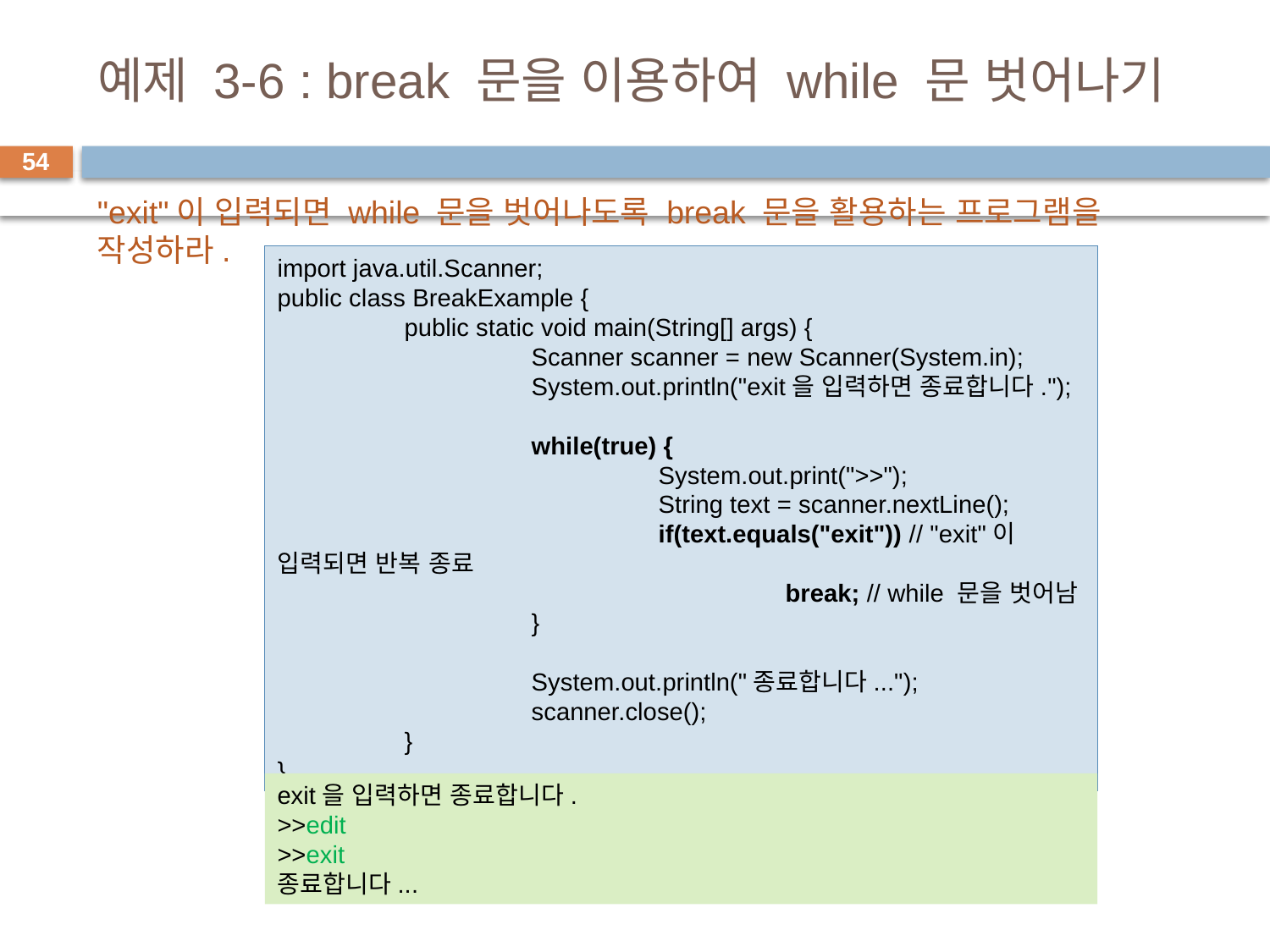

# 예제 3-6 : break 문을 이용하여 while 문 벗어나기
54
"exit"이 입력되면 while 문을 벗어나도록 break 문을 활용하는 프로그램을 작성하라.
import java.util.Scanner;
public class BreakExample {
	public static void main(String[] args) {
		Scanner scanner = new Scanner(System.in);
		System.out.println("exit을 입력하면 종료합니다.");

		while(true) {
			System.out.print(">>");
			String text = scanner.nextLine();
			if(text.equals("exit")) // "exit"이 입력되면 반복 종료
				break; // while 문을 벗어남
		}

		System.out.println("종료합니다...");
		scanner.close();
	}
}
exit을 입력하면 종료합니다.
>>edit
>>exit
종료합니다...